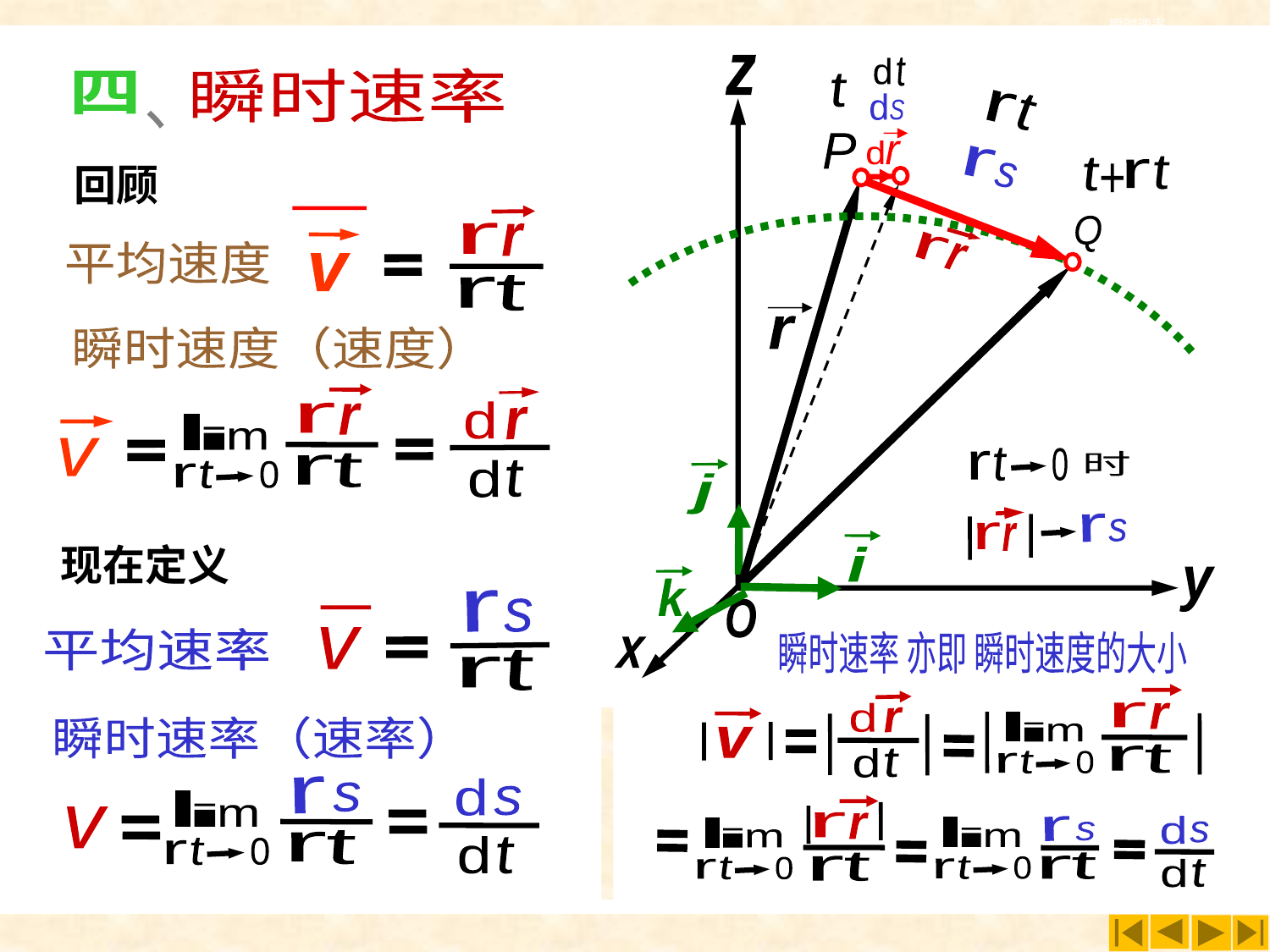

瞬时速率
z
t
d

t
t
r
d

S
P

d
r
r
t
r
t
+
s

Q

r
r

r

j

i
y

k

O
x
瞬时速率
四
、
回顾

r
r

平均速度
v

t
r
瞬时速度（速度）

d
r
r
r
l
i
m
t
0
r

v

t
r
d
t
t
r
0
时

r
r
r

s

现在定义
r
s

v
平均速率

t
r
瞬时速率（速率）
r
d
s
s
l
i
m
v

t
r
d
t
t
0
r

瞬时速率 亦即 瞬时速度的大小

r
d
r
r
l
i
m
t
0
r

v

t
r
d
t

r
r
l
i
m
t
0
r

t
r
d
r
l
i
m
t
0
r

s
s

t
r
d
t